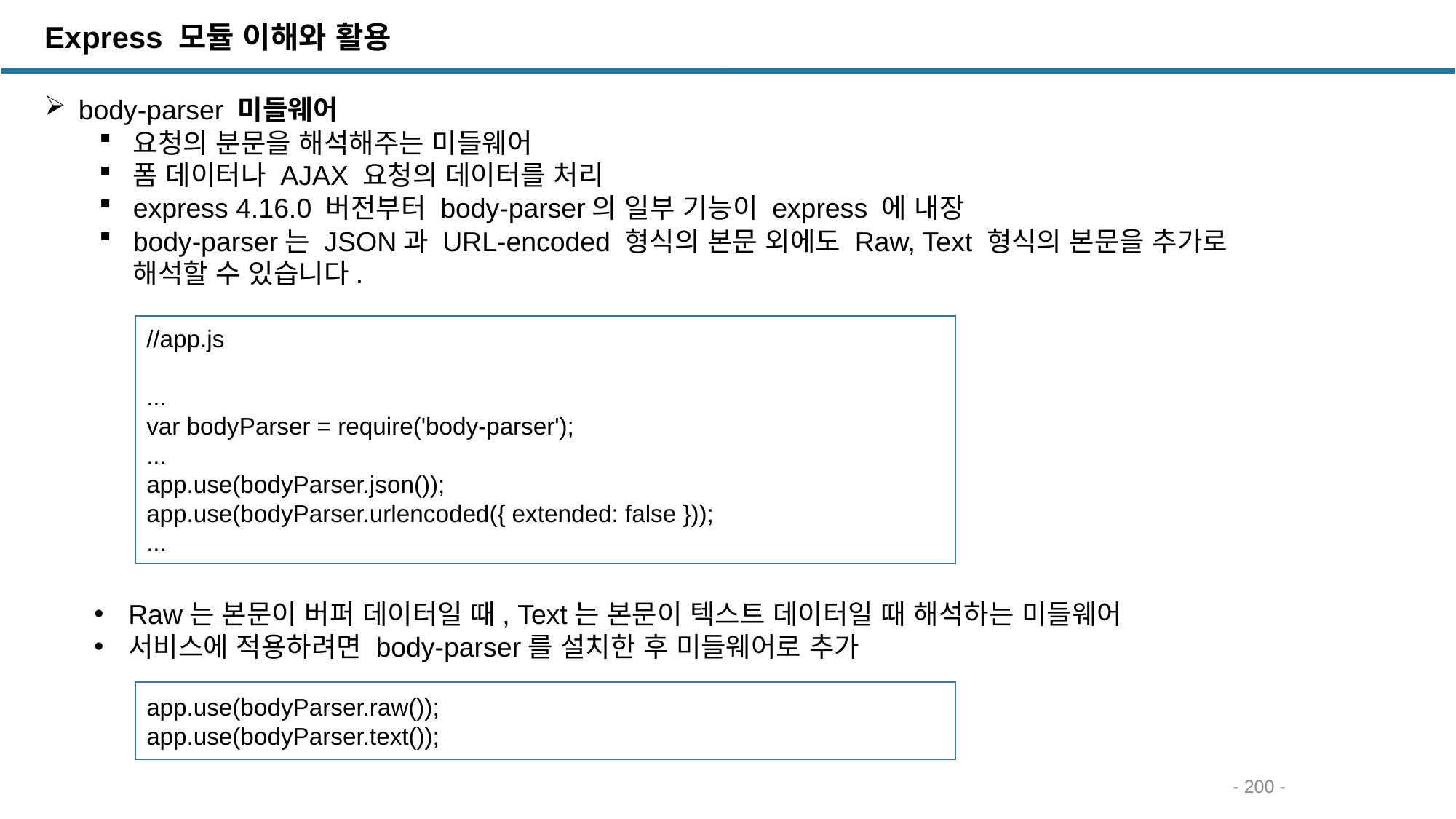

Express 모듈 이해와 활용
body-parser 미들웨어
요청의 분문을 해석해주는 미들웨어
폼 데이터나 AJAX 요청의 데이터를 처리
express 4.16.0 버전부터 body-parser의 일부 기능이 express 에 내장
body-parser는 JSON과 URL-encoded 형식의 본문 외에도 Raw, Text 형식의 본문을 추가로 해석할 수 있습니다.
//app.js

...
var bodyParser = require('body-parser');
...
app.use(bodyParser.json());
app.use(bodyParser.urlencoded({ extended: false }));
...
Raw는 본문이 버퍼 데이터일 때, Text는 본문이 텍스트 데이터일 때 해석하는 미들웨어
서비스에 적용하려면 body-parser를 설치한 후 미들웨어로 추가
app.use(bodyParser.raw());
app.use(bodyParser.text());
- 200 -